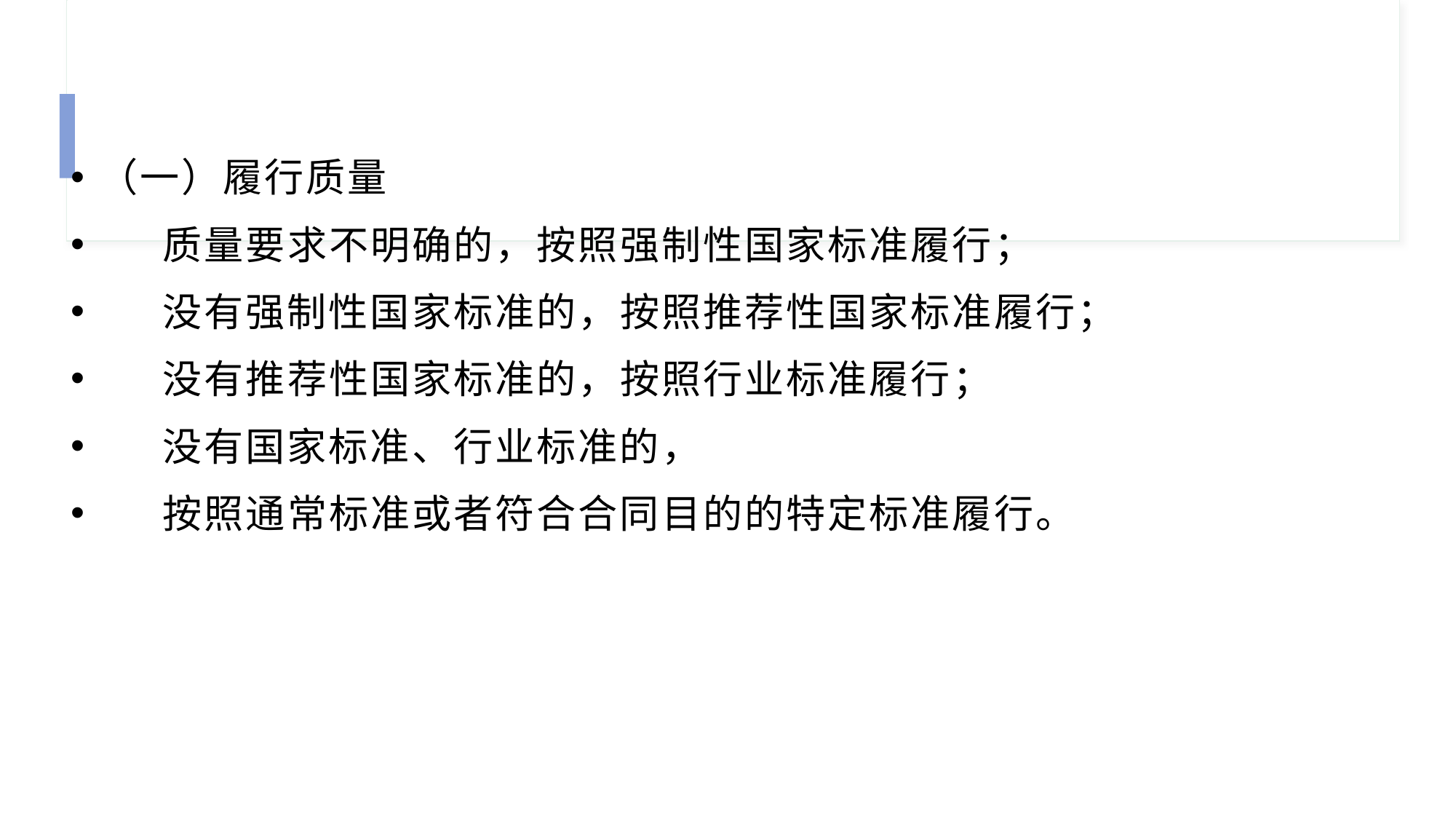

#
（一）履行质量
     质量要求不明确的，按照强制性国家标准履行；
     没有强制性国家标准的，按照推荐性国家标准履行；
     没有推荐性国家标准的，按照行业标准履行；
     没有国家标准、行业标准的，
     按照通常标准或者符合合同目的的特定标准履行。